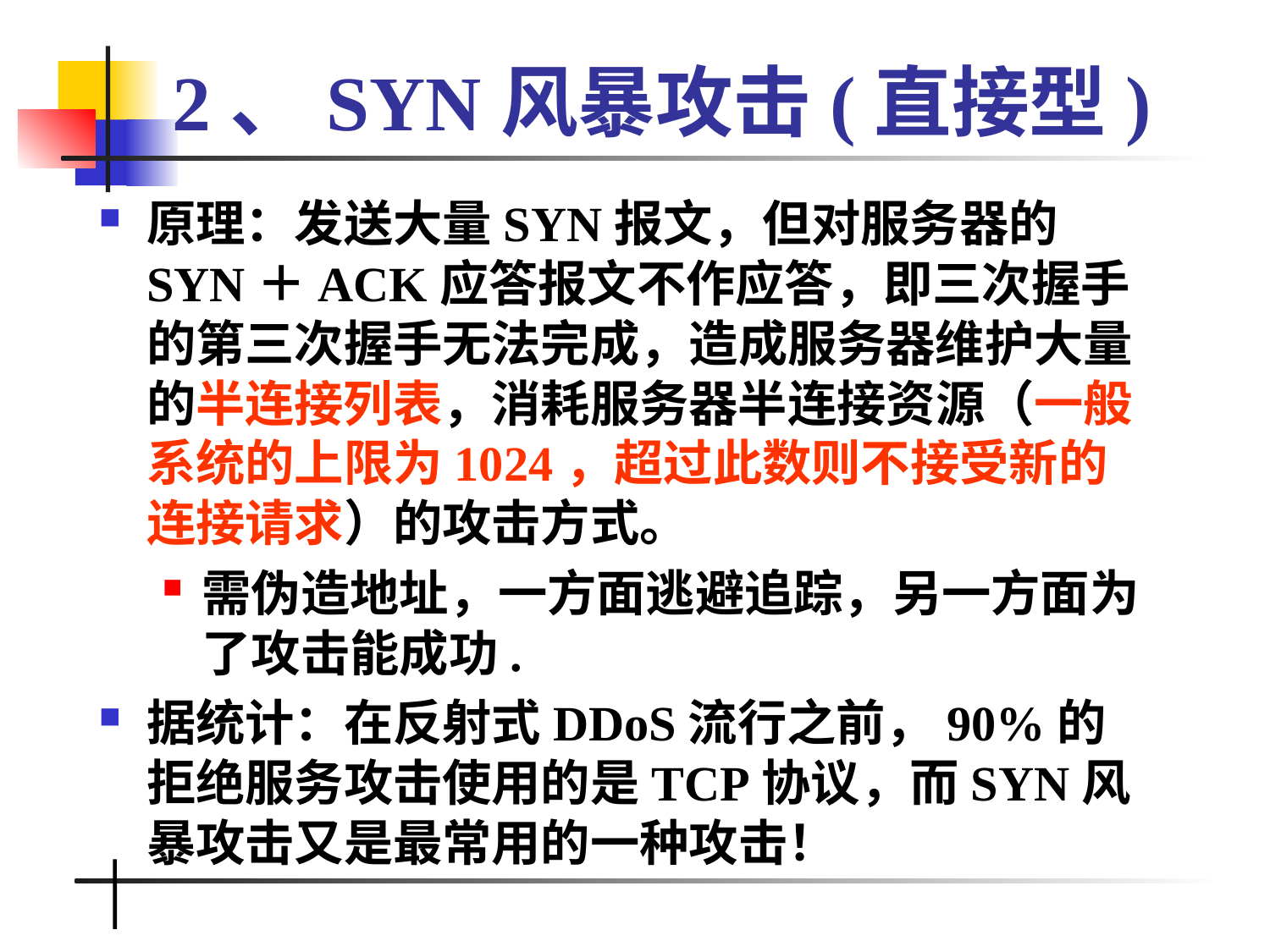

# 2、SYN风暴攻击(直接型)
原理：发送大量SYN报文，但对服务器的SYN＋ACK应答报文不作应答，即三次握手的第三次握手无法完成，造成服务器维护大量的半连接列表，消耗服务器半连接资源（一般系统的上限为1024，超过此数则不接受新的连接请求）的攻击方式。
需伪造地址，一方面逃避追踪，另一方面为了攻击能成功.
据统计：在反射式DDoS流行之前，90%的拒绝服务攻击使用的是TCP协议，而SYN风暴攻击又是最常用的一种攻击！